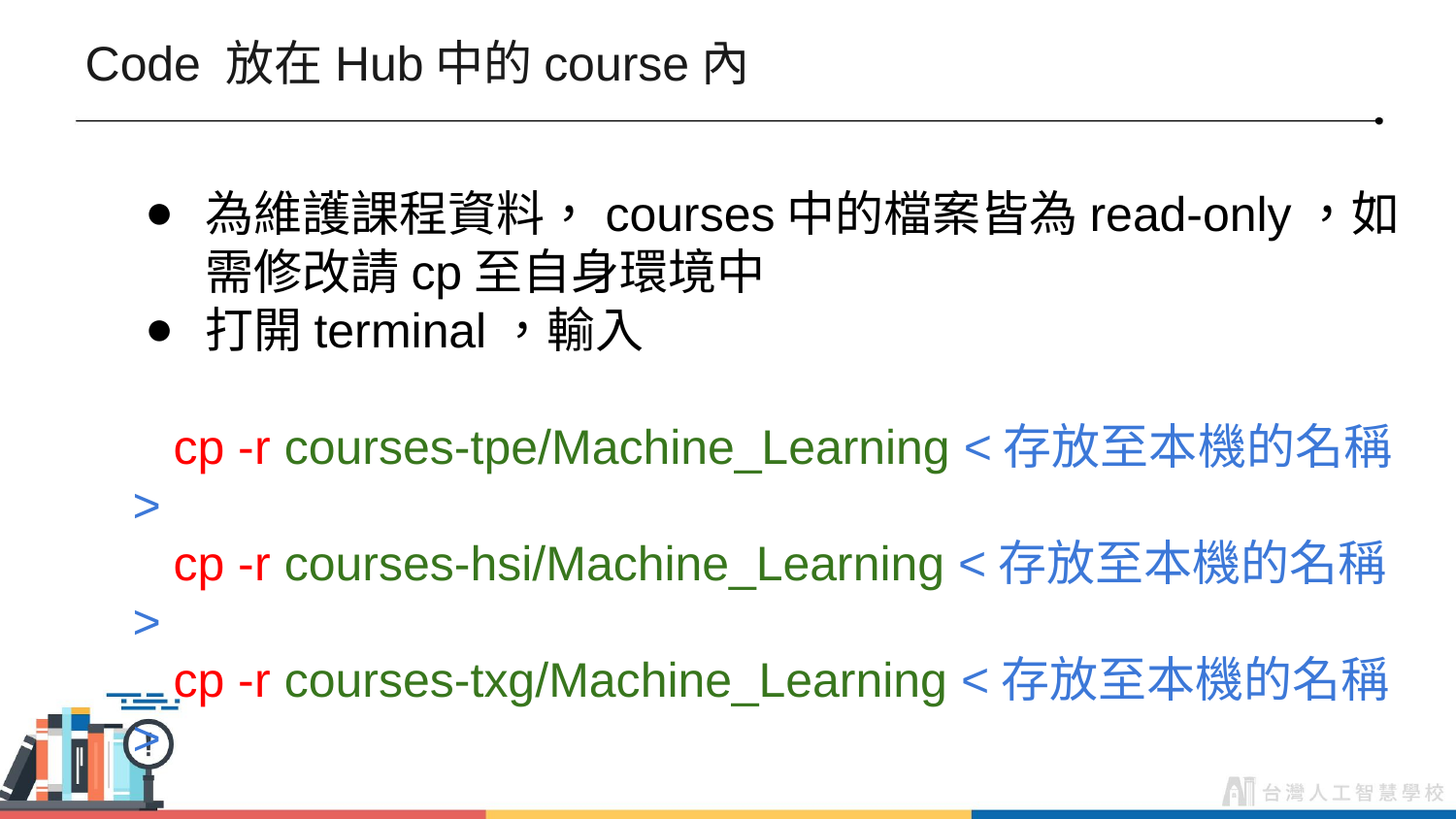

# Code 放在Hub中的course內
為維護課程資料，courses中的檔案皆為read-only，如需修改請cp至自身環境中
打開terminal，輸入

   cp -r courses-tpe/Machine_Learning <存放至本機的名稱>
   cp -r courses-hsi/Machine_Learning <存放至本機的名稱>
   cp -r courses-txg/Machine_Learning <存放至本機的名稱>